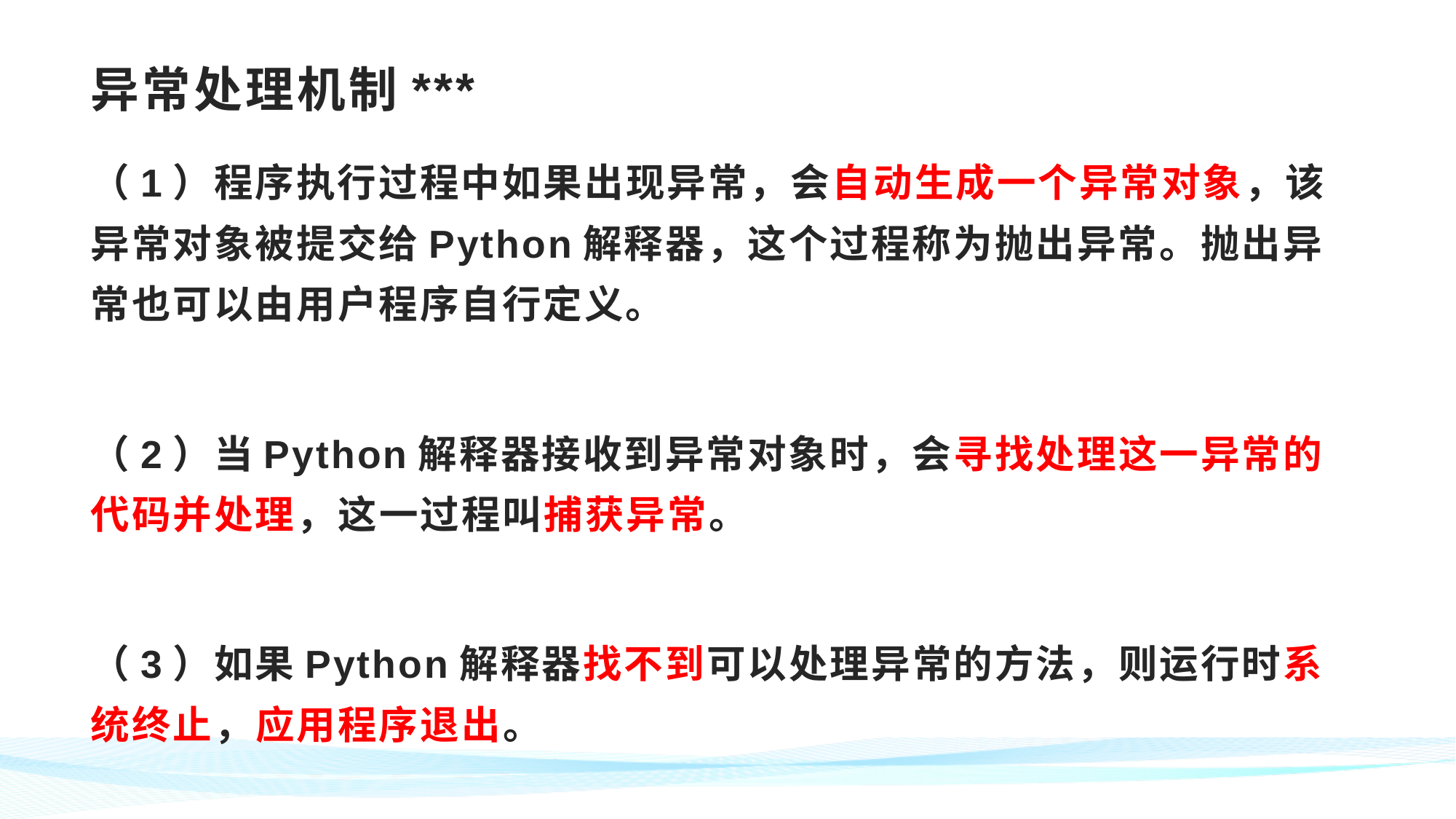

# 异常处理机制***
（1）程序执行过程中如果出现异常，会自动生成一个异常对象，该异常对象被提交给Python解释器，这个过程称为抛出异常。抛出异常也可以由用户程序自行定义。

（2）当Python解释器接收到异常对象时，会寻找处理这一异常的代码并处理，这一过程叫捕获异常。

（3）如果Python解释器找不到可以处理异常的方法，则运行时系统终止，应用程序退出。